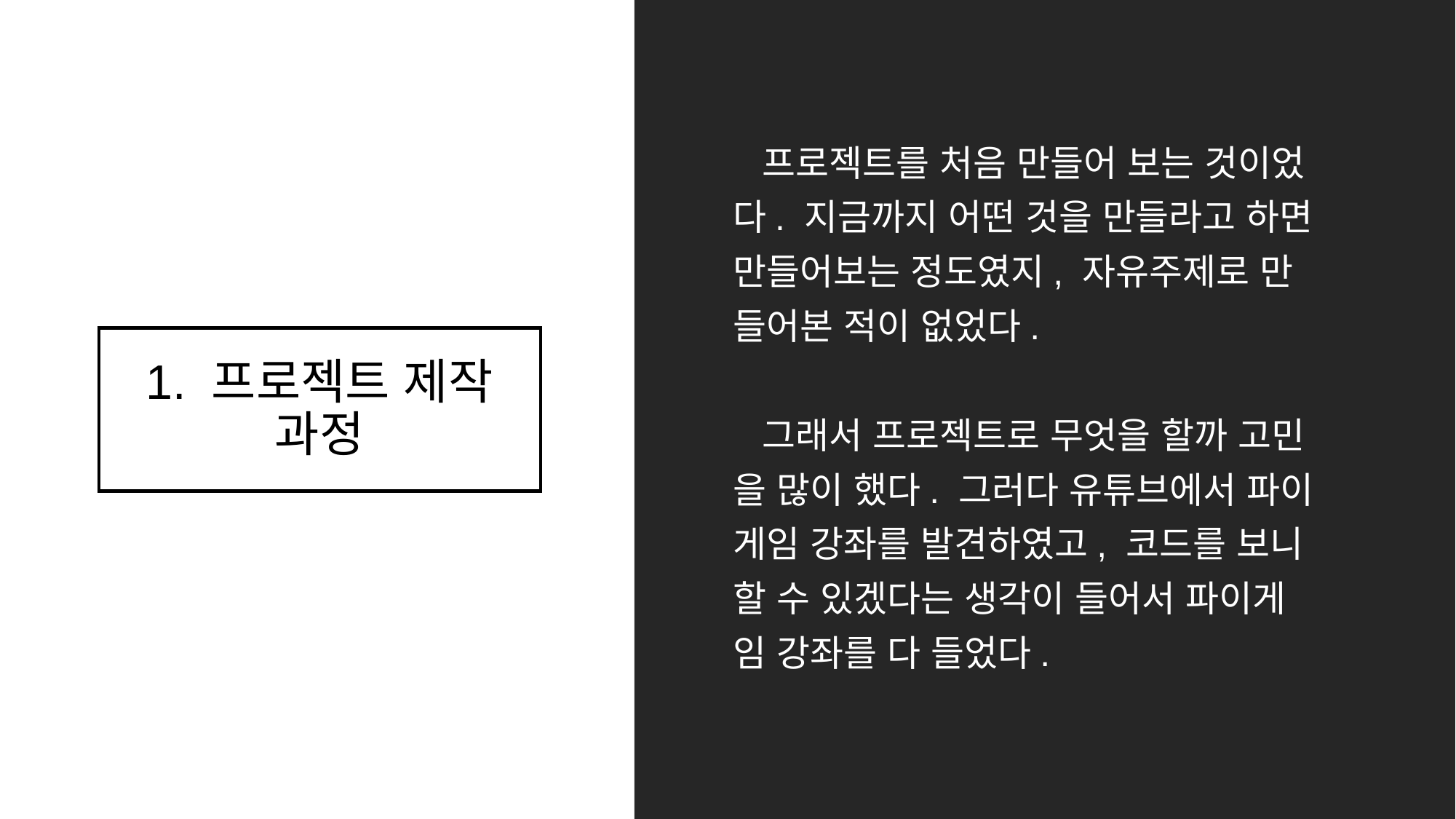

프로젝트를 처음 만들어 보는 것이었
다. 지금까지 어떤 것을 만들라고 하면
만들어보는 정도였지, 자유주제로 만
들어본 적이 없었다.

  그래서 프로젝트로 무엇을 할까 고민
을 많이 했다. 그러다 유튜브에서 파이
게임 강좌를 발견하였고, 코드를 보니
할 수 있겠다는 생각이 들어서 파이게
임 강좌를 다 들었다.
# 1. 프로젝트 제작 과정